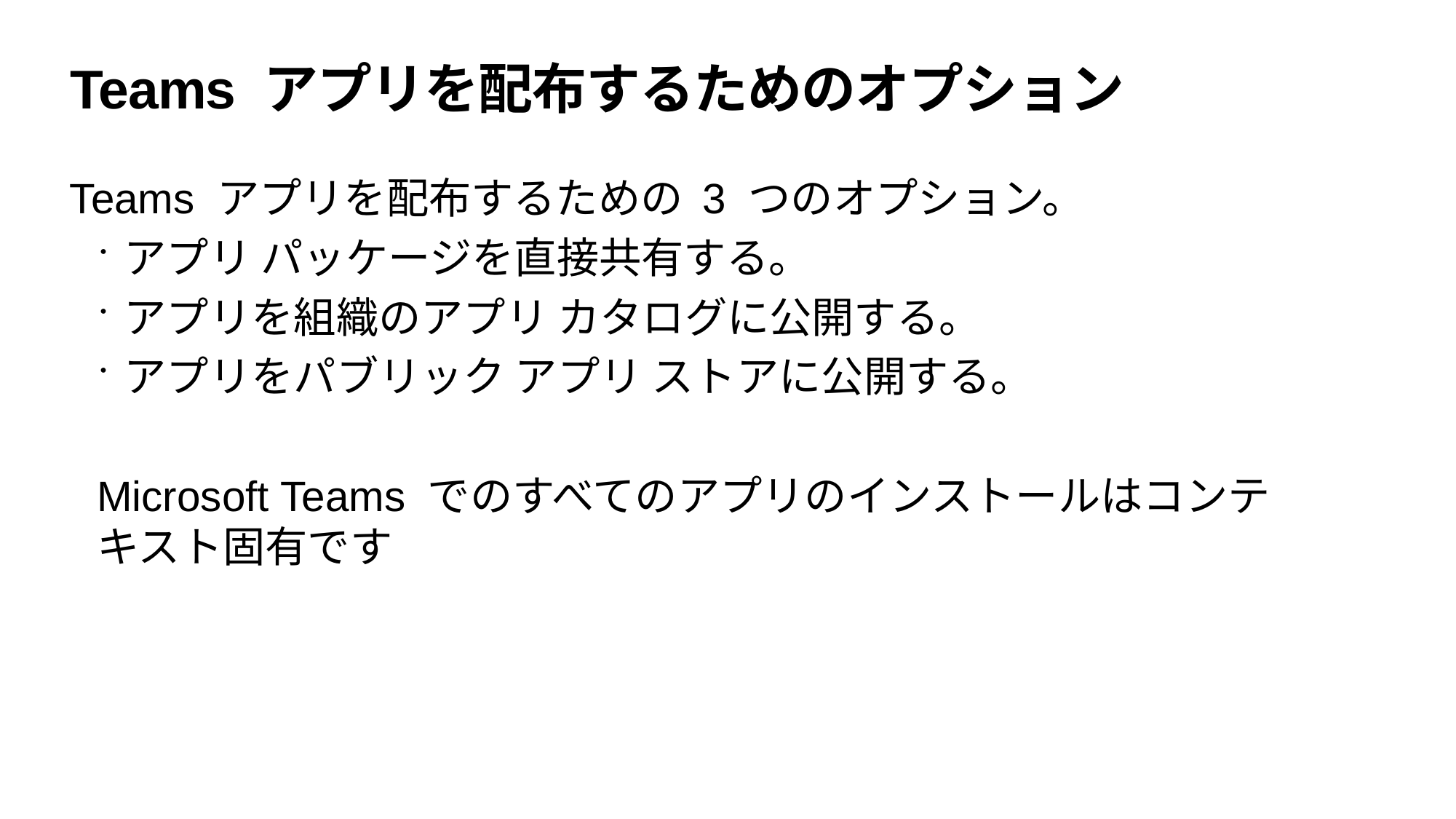

# Teams アプリを配布するためのオプション
Teams アプリを配布するための 3 つのオプション。
アプリ パッケージを直接共有する。
アプリを組織のアプリ カタログに公開する。
アプリをパブリック アプリ ストアに公開する。

Microsoft Teams でのすべてのアプリのインストールはコンテキスト固有です